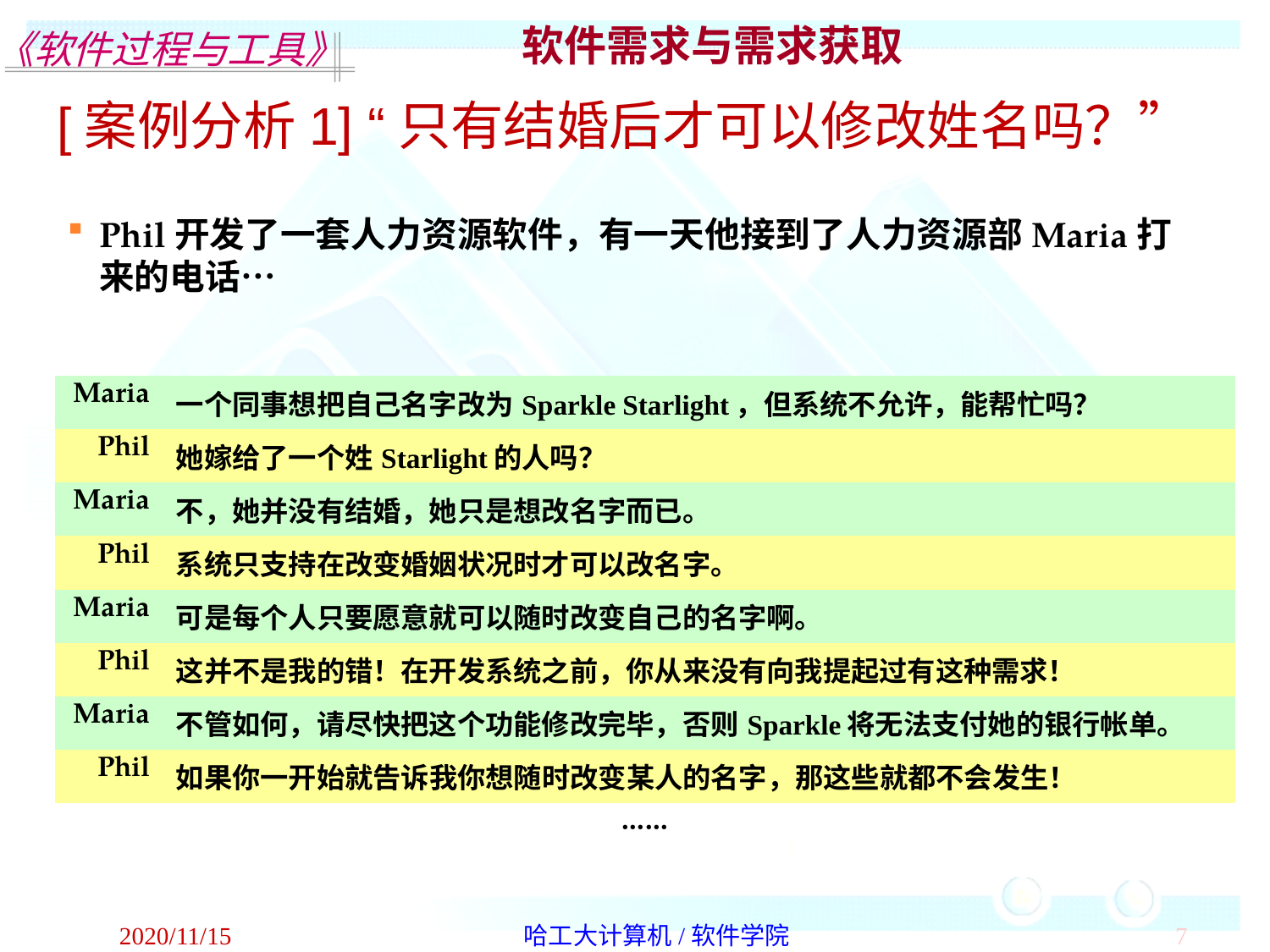

软件需求与需求获取
[案例分析1] “只有结婚后才可以修改姓名吗？”
Phil开发了一套人力资源软件，有一天他接到了人力资源部Maria打来的电话…
| Maria | 一个同事想把自己名字改为Sparkle Starlight，但系统不允许，能帮忙吗？ |
| --- | --- |
| Phil | 她嫁给了一个姓Starlight的人吗？ |
| Maria | 不，她并没有结婚，她只是想改名字而已。 |
| Phil | 系统只支持在改变婚姻状况时才可以改名字。 |
| Maria | 可是每个人只要愿意就可以随时改变自己的名字啊。 |
| Phil | 这并不是我的错！在开发系统之前，你从来没有向我提起过有这种需求！ |
| Maria | 不管如何，请尽快把这个功能修改完毕，否则Sparkle将无法支付她的银行帐单。 |
| Phil | 如果你一开始就告诉我你想随时改变某人的名字，那这些就都不会发生！ |
| …… |  |